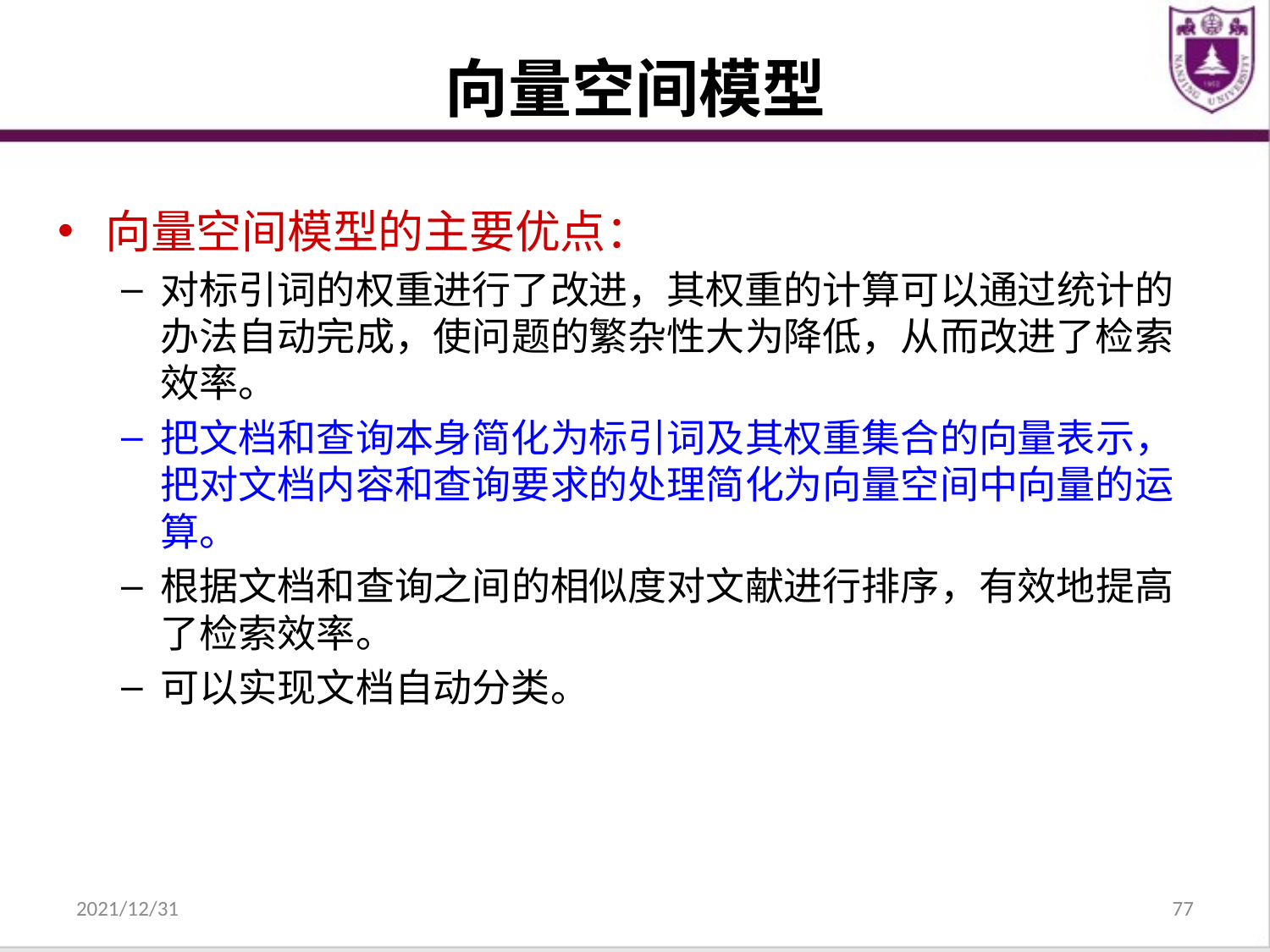

# 向量空间模型
向量空间模型的主要优点：
对标引词的权重进行了改进，其权重的计算可以通过统计的办法自动完成，使问题的繁杂性大为降低，从而改进了检索效率。
把文档和查询本身简化为标引词及其权重集合的向量表示，把对文档内容和查询要求的处理简化为向量空间中向量的运算。
根据文档和查询之间的相似度对文献进行排序，有效地提高了检索效率。
可以实现文档自动分类。
2021/12/31
77